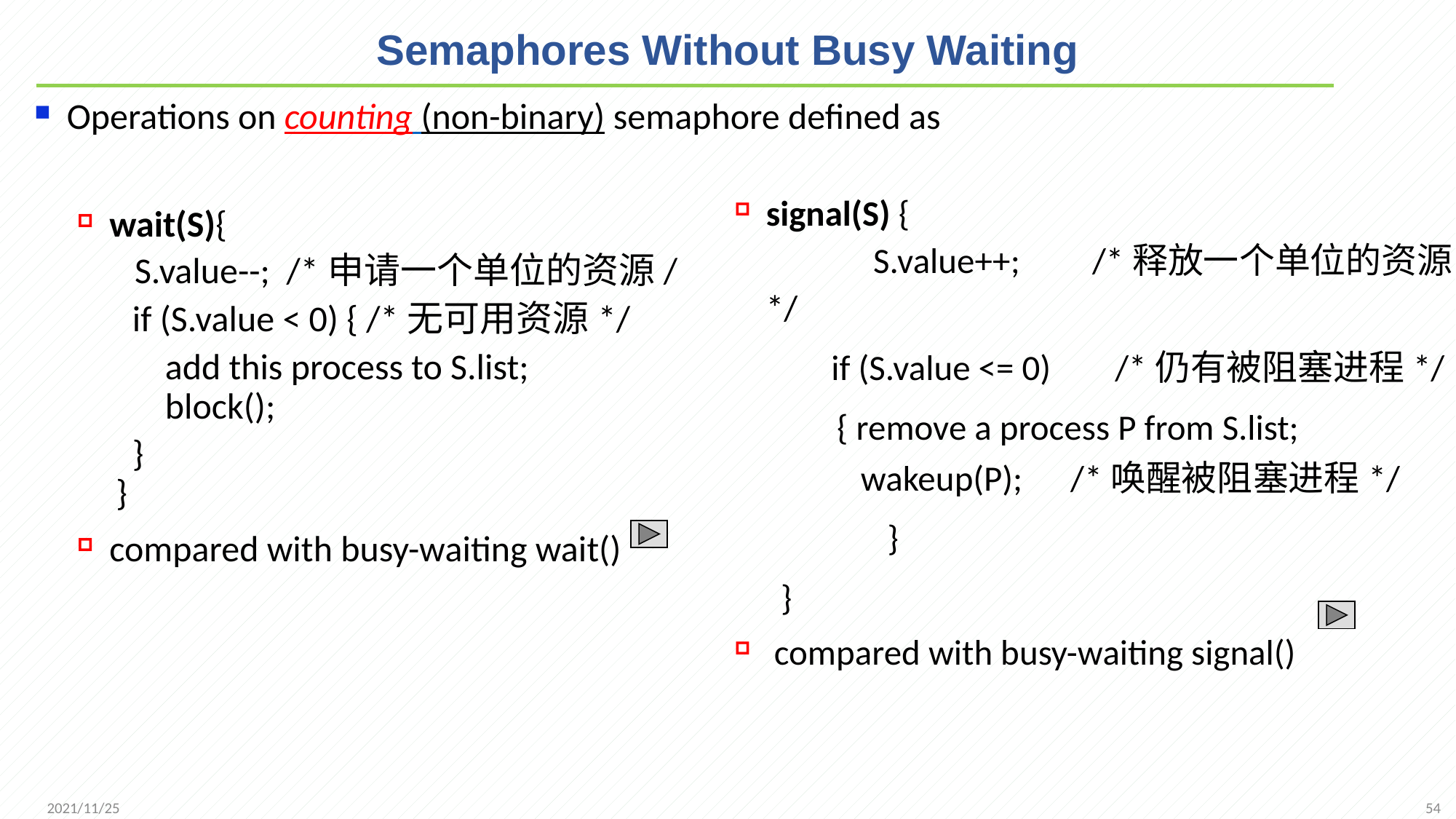

# Semaphores Without Busy Waiting
Operations on counting (non-binary) semaphore defined as

wait(S){
       S.value--;  /*申请一个单位的资源/
	        if (S.value < 0) { /*无可用资源*/
	            add this process to S.list;
            block();
	        }
      }
compared with busy-waiting wait()
signal(S) {
	S.value++;         /*释放一个单位的资源*/
		if (S.value <= 0)        /*仍有被阻塞进程*/
                  { remove a process P from S.list;
                 wakeup(P);      /*唤醒被阻塞进程*/
		       }
           }
 compared with busy-waiting signal()

54
2021/11/25